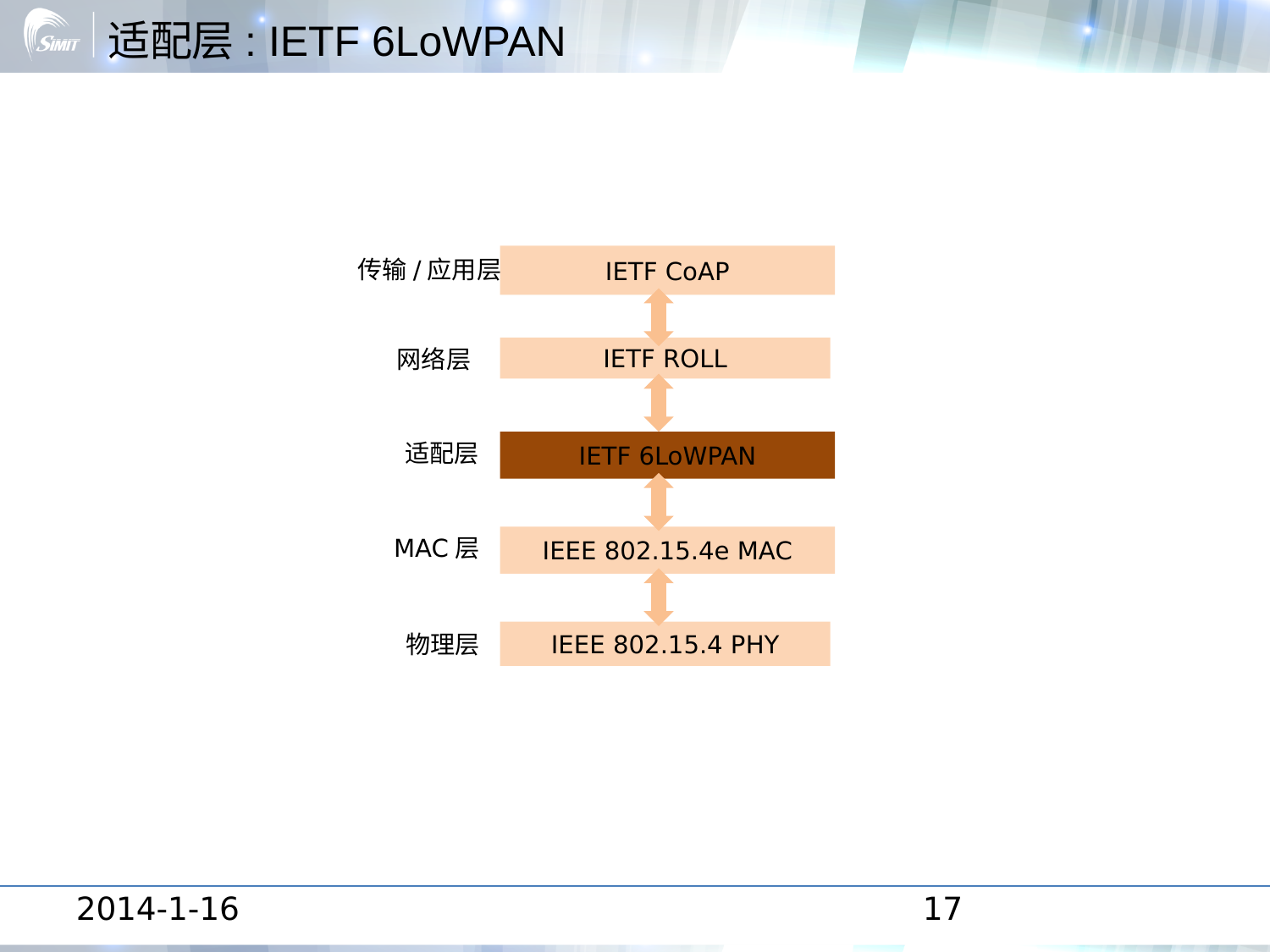

# 适配层: IETF 6LoWPAN
IETF CoAP
传输/应用层

网络层
IETF ROLL

IETF 6LoWPAN
适配层

MAC层
IEEE 802.15.4e MAC

IEEE 802.15.4 PHY
物理层
2014-1-16
17